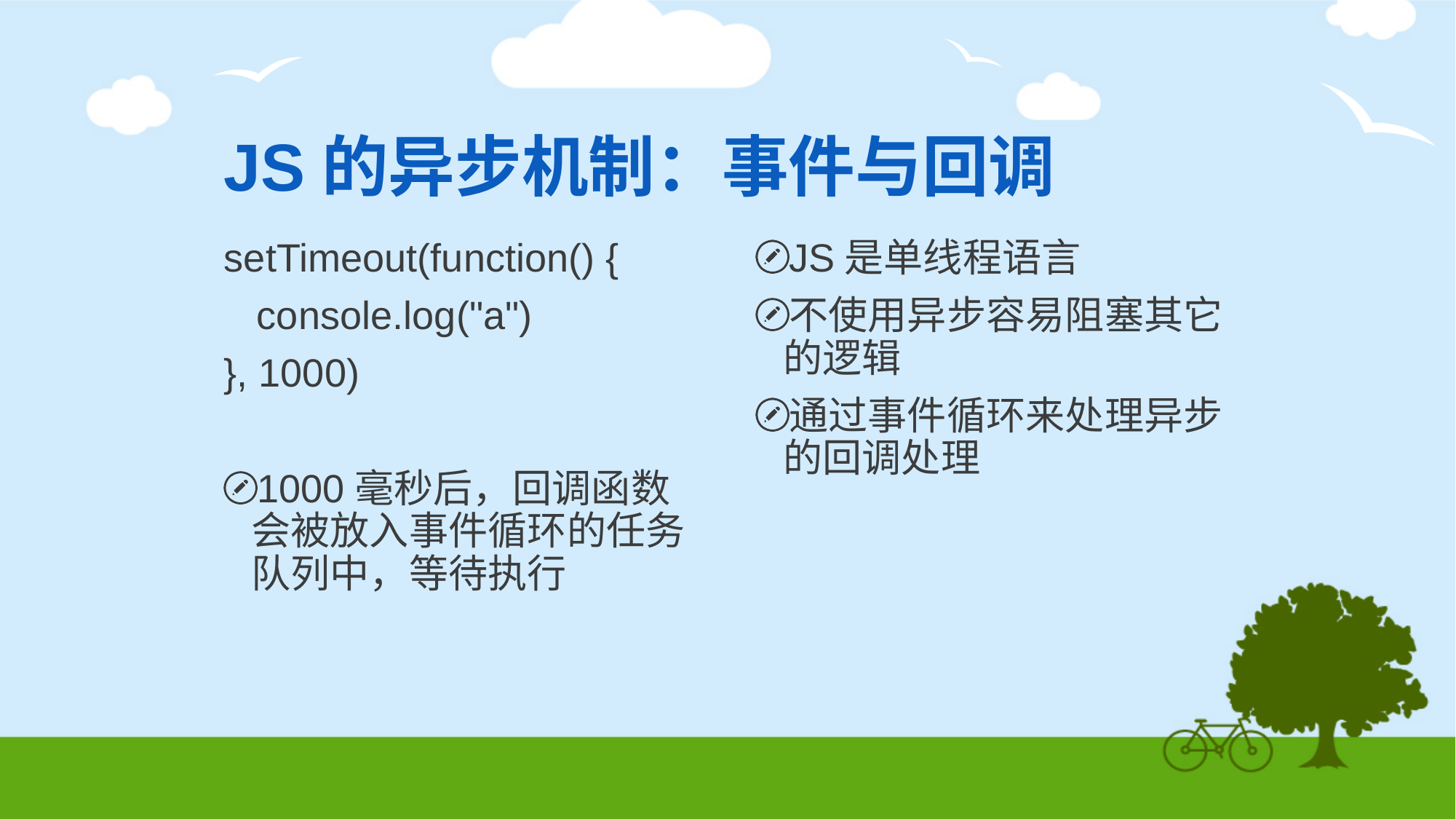

# JS的异步机制：事件与回调
setTimeout(function() {
   console.log("a")
}, 1000)

1000毫秒后，回调函数会被放入事件循环的任务队列中，等待执行

JS是单线程语言
不使用异步容易阻塞其它的逻辑
通过事件循环来处理异步的回调处理